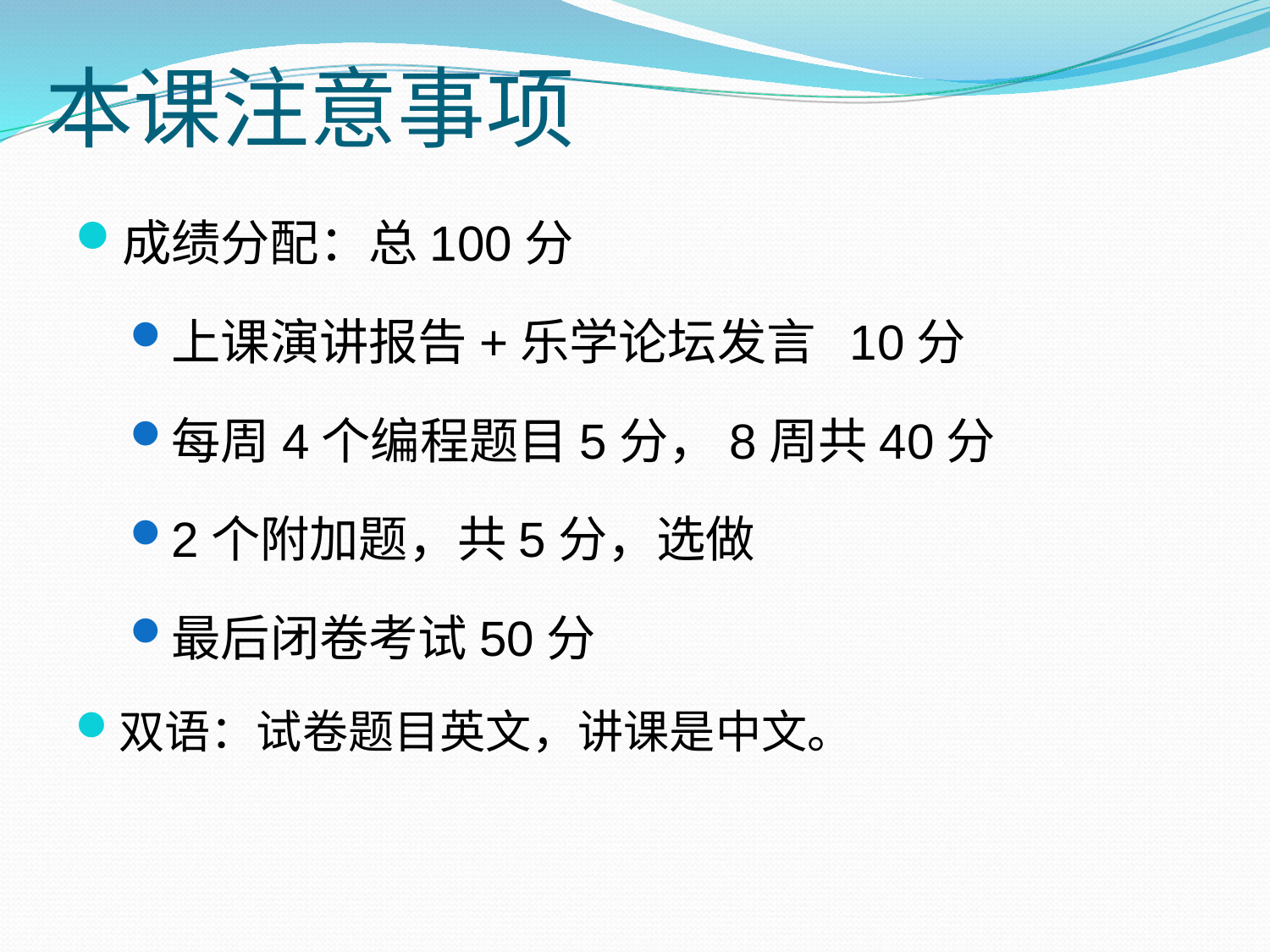

# 本课注意事项
成绩分配：总100分
上课演讲报告+乐学论坛发言  10分
每周4个编程题目5分，8周共40分
2个附加题，共5分，选做
最后闭卷考试50分
双语：试卷题目英文，讲课是中文。